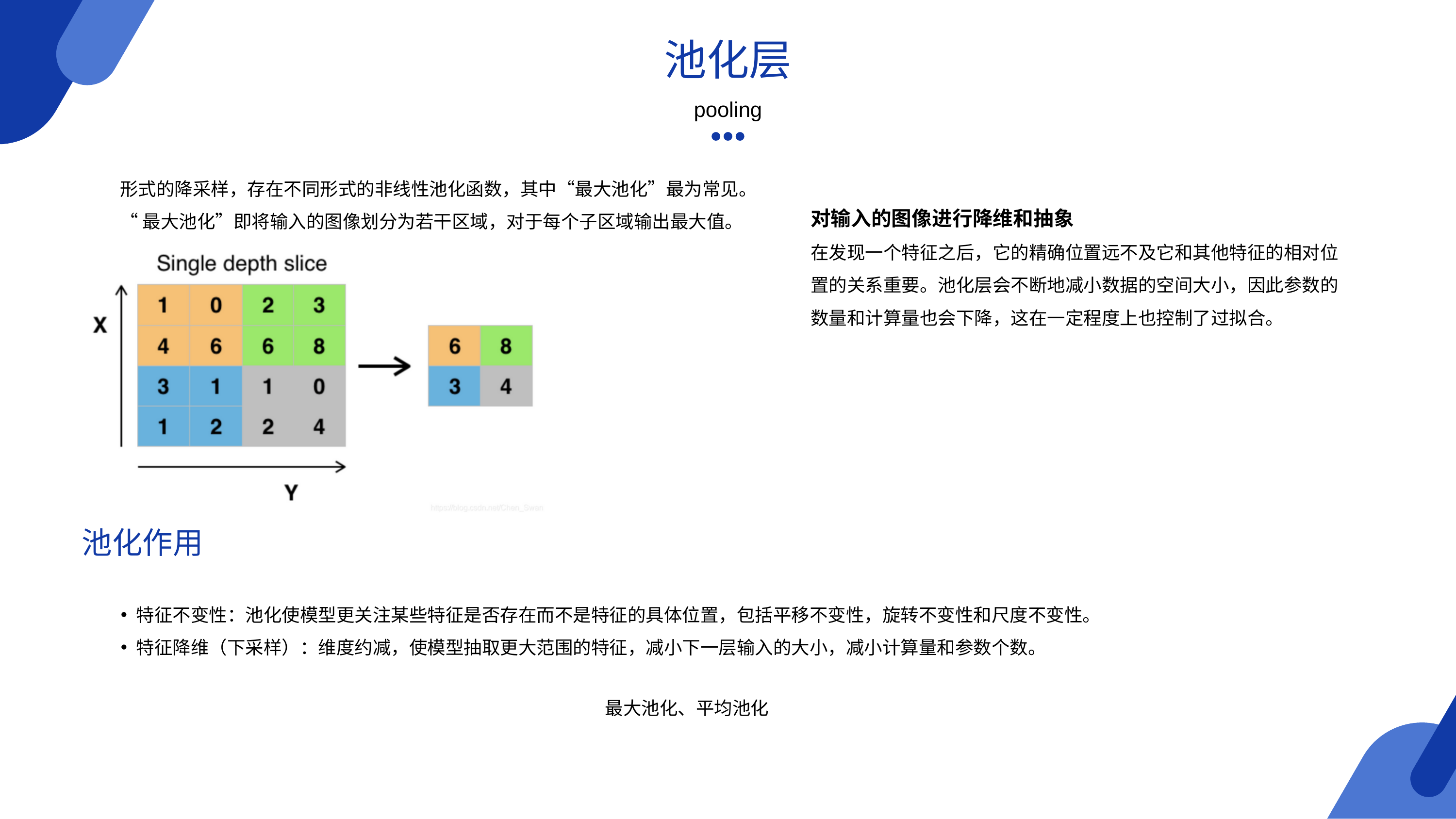

池化层
pooling

形式的降采样，存在不同形式的非线性池化函数，其中“最大池化”最为常见。
“最大池化”即将输入的图像划分为若干区域，对于每个子区域输出最大值。
对输入的图像进行降维和抽象
在发现一个特征之后，它的精确位置远不及它和其他特征的相对位置的关系重要。池化层会不断地减小数据的空间大小，因此参数的数量和计算量也会下降，这在一定程度上也控制了过拟合。

池化作用
特征不变性：池化使模型更关注某些特征是否存在而不是特征的具体位置，包括平移不变性，旋转不变性和尺度不变性。
特征降维（下采样）：维度约减，使模型抽取更大范围的特征，减小下一层输入的大小，减小计算量和参数个数。
最大池化、平均池化